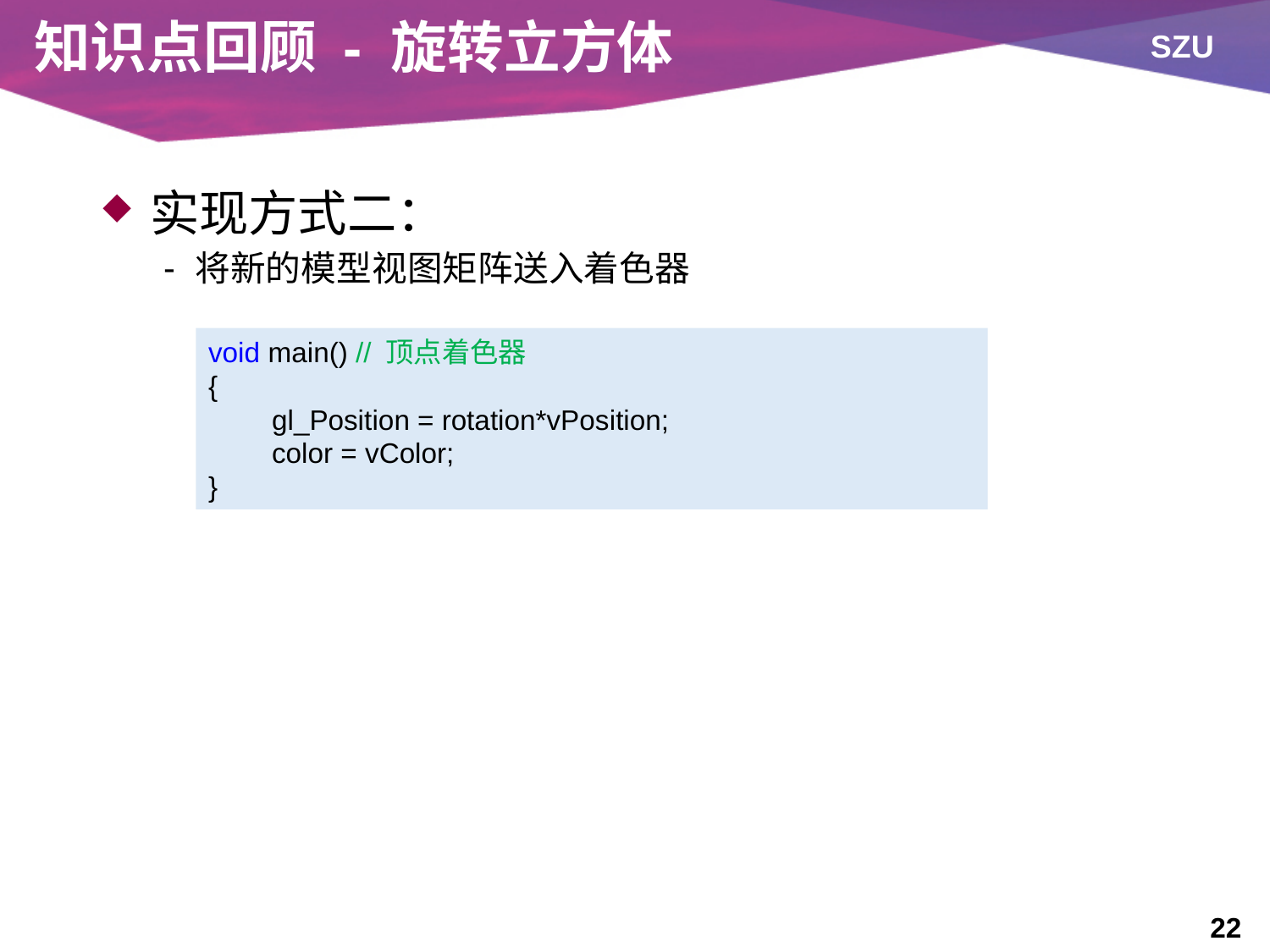

# 知识点回顾 - 旋转立方体
实现方式二：
将新的模型视图矩阵送入着色器
void main() // 顶点着色器
{
gl_Position = rotation*vPosition;
color = vColor;
}
22